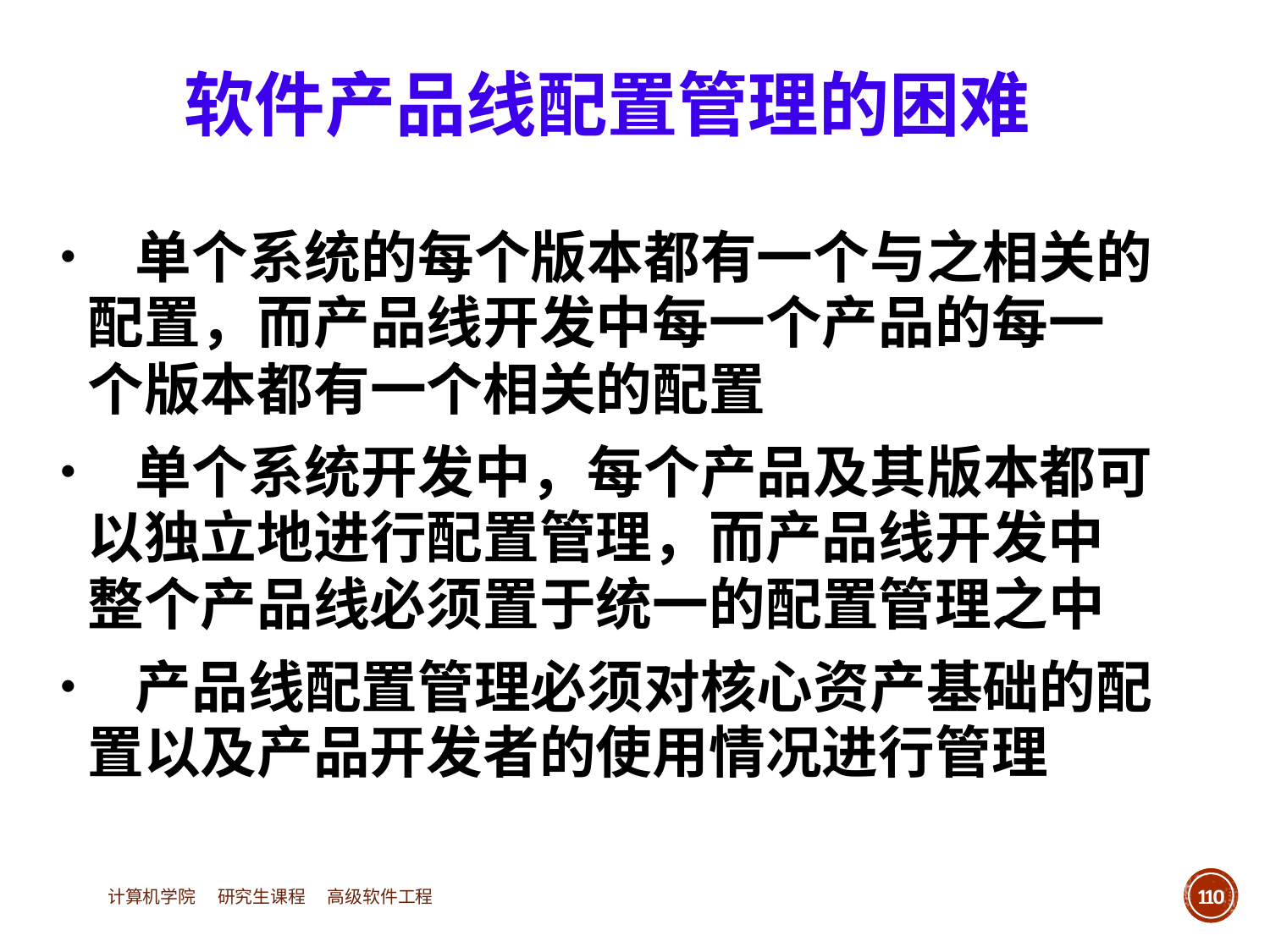

软件产品线配置管理的困难

•  单个系统的每个版本都有一个与之相关的
	配置，而产品线开发中每一个产品的每一
	个版本都有一个相关的配置
•  单个系统开发中，每个产品及其版本都可
	以独立地进行配置管理，而产品线开发中
	整个产品线必须置于统一的配置管理之中
•  产品线配置管理必须对核心资产基础的配
	置以及产品开发者的使用情况进行管理
计算机学院    研究生课程    高级软件工程
110